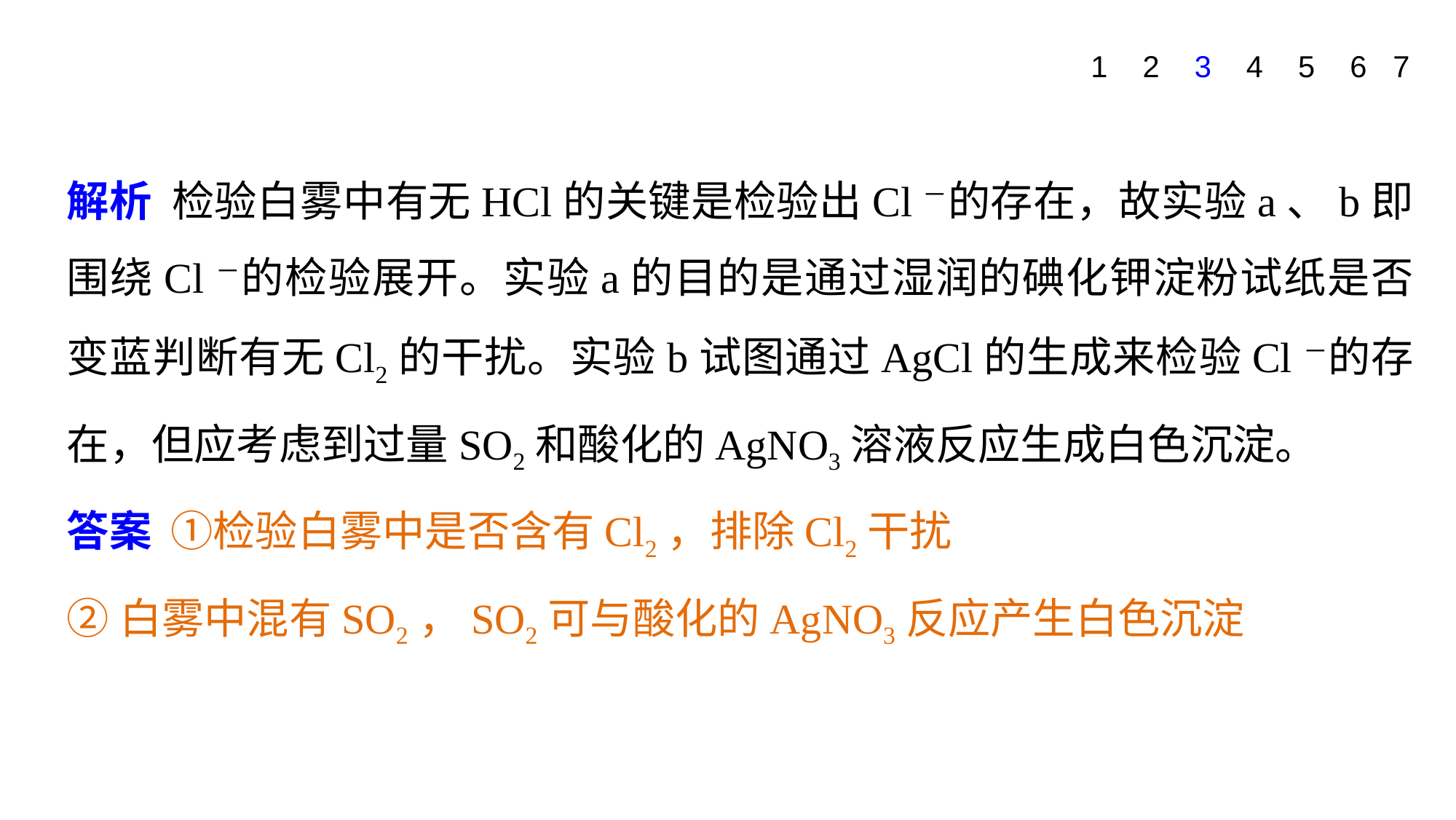

1
2
3
4
5
6
7
解析  检验白雾中有无HCl的关键是检验出Cl－的存在，故实验a、b即围绕Cl－的检验展开。实验a的目的是通过湿润的碘化钾淀粉试纸是否变蓝判断有无Cl2的干扰。实验b试图通过AgCl的生成来检验Cl－的存在，但应考虑到过量SO2和酸化的AgNO3溶液反应生成白色沉淀。
答案  ①检验白雾中是否含有Cl2，排除Cl2干扰
②白雾中混有SO2，SO2可与酸化的AgNO3反应产生白色沉淀